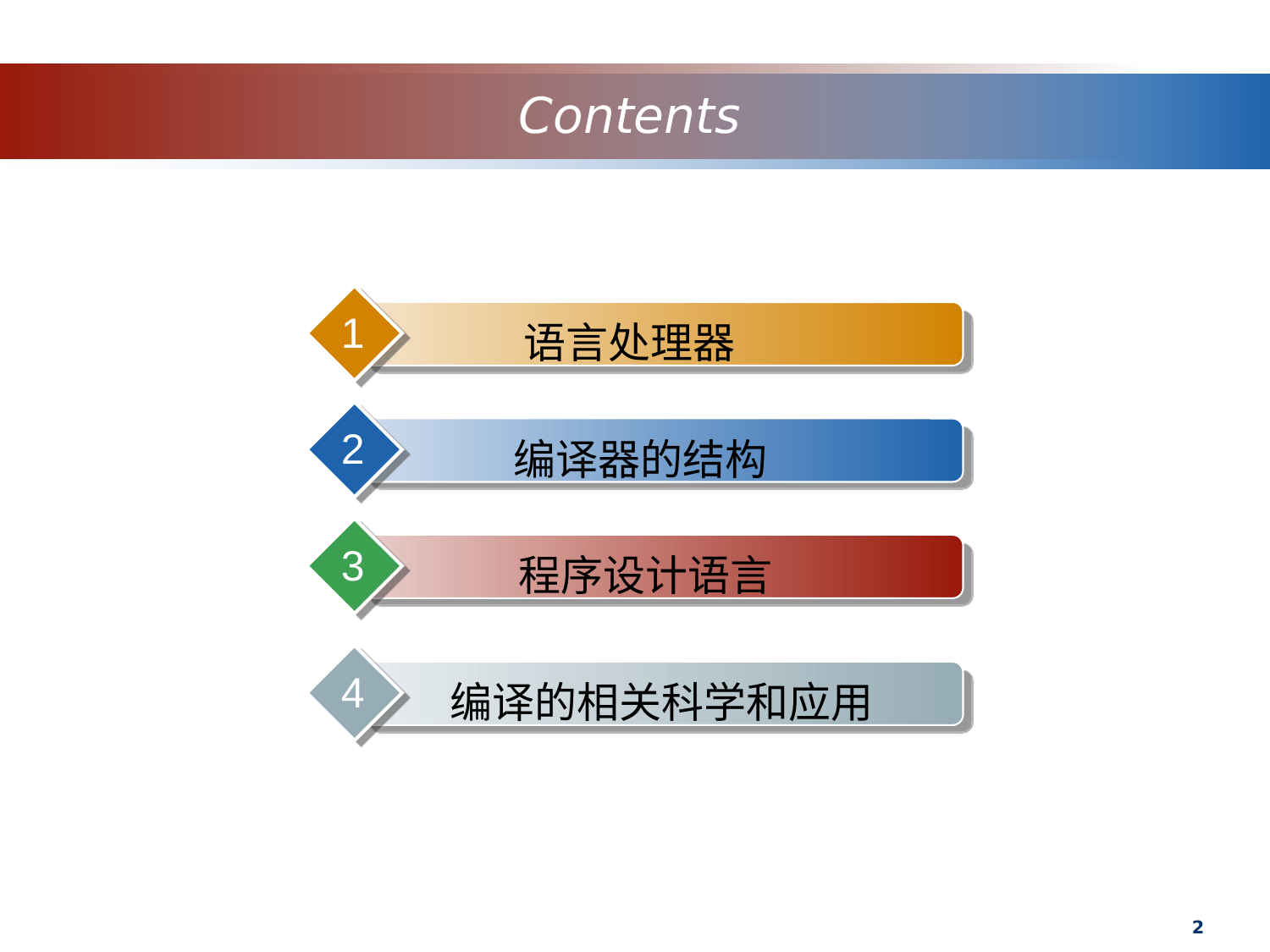

# Contents

1

语言处理器

2

编译器的结构

3

程序设计语言

4

编译的相关科学和应用
2